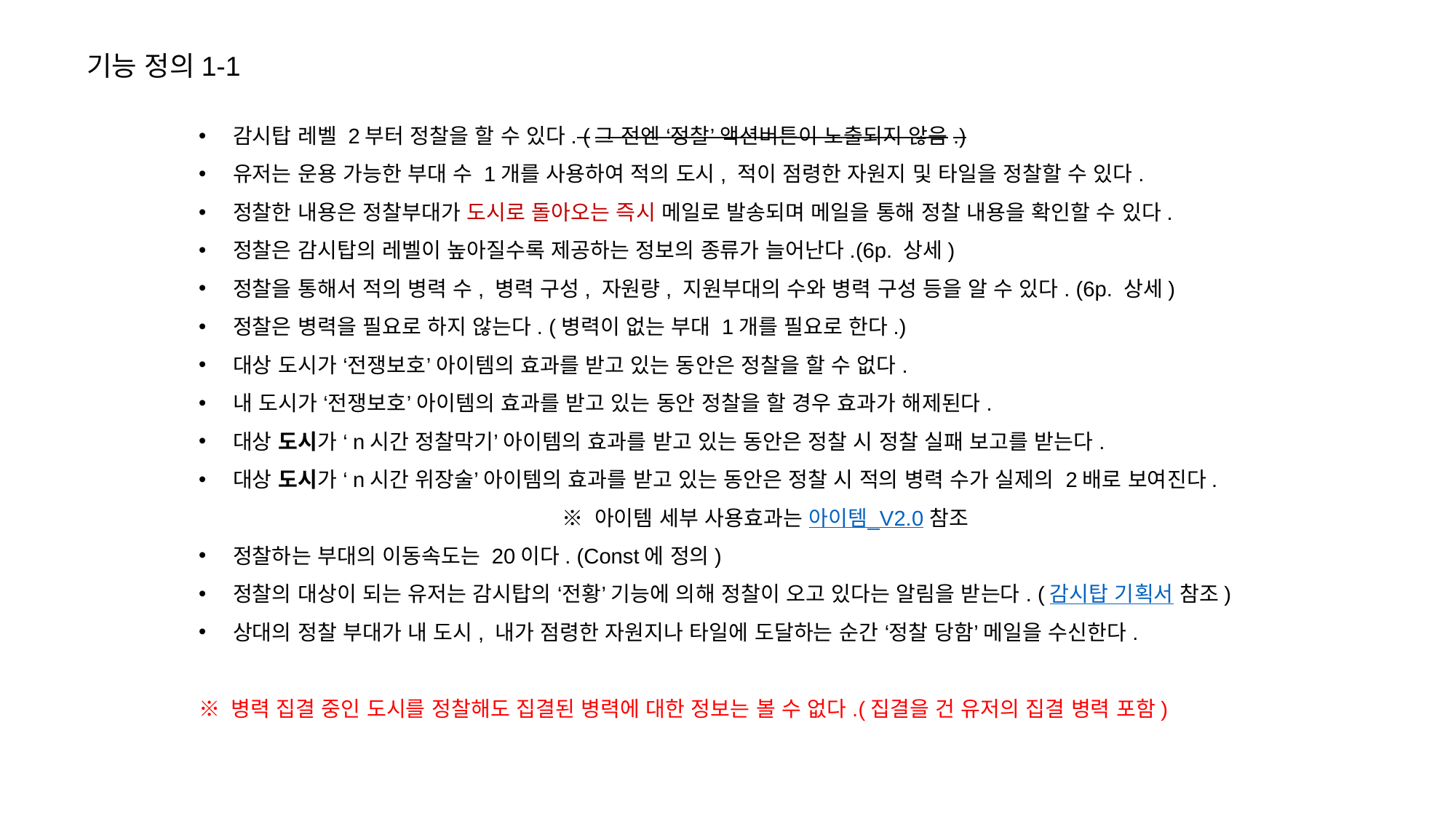

기능 정의1-1
감시탑 레벨 2부터 정찰을 할 수 있다. (그 전엔 ‘정찰’ 액션버튼이 노출되지 않음.)
유저는 운용 가능한 부대 수 1개를 사용하여 적의 도시, 적이 점령한 자원지 및 타일을 정찰할 수 있다.
정찰한 내용은 정찰부대가 도시로 돌아오는 즉시 메일로 발송되며 메일을 통해 정찰 내용을 확인할 수 있다.
정찰은 감시탑의 레벨이 높아질수록 제공하는 정보의 종류가 늘어난다.(6p. 상세)
정찰을 통해서 적의 병력 수, 병력 구성, 자원량, 지원부대의 수와 병력 구성 등을 알 수 있다. (6p. 상세)
정찰은 병력을 필요로 하지 않는다. (병력이 없는 부대 1개를 필요로 한다.)
대상 도시가 ‘전쟁보호’ 아이템의 효과를 받고 있는 동안은 정찰을 할 수 없다.
내 도시가 ‘전쟁보호’ 아이템의 효과를 받고 있는 동안 정찰을 할 경우 효과가 해제된다.
대상 도시가 ‘n시간 정찰막기’ 아이템의 효과를 받고 있는 동안은 정찰 시 정찰 실패 보고를 받는다.
대상 도시가 ‘n시간 위장술’ 아이템의 효과를 받고 있는 동안은 정찰 시 적의 병력 수가 실제의 2배로 보여진다.
      ※ 아이템 세부 사용효과는 아이템_V2.0 참조
정찰하는 부대의 이동속도는 20이다. (Const에 정의)
정찰의 대상이 되는 유저는 감시탑의 ‘전황’ 기능에 의해 정찰이 오고 있다는 알림을 받는다. (감시탑 기획서 참조)
상대의 정찰 부대가 내 도시, 내가 점령한 자원지나 타일에 도달하는 순간 ‘정찰 당함’ 메일을 수신한다.

※ 병력 집결 중인 도시를 정찰해도 집결된 병력에 대한 정보는 볼 수 없다.(집결을 건 유저의 집결 병력 포함)